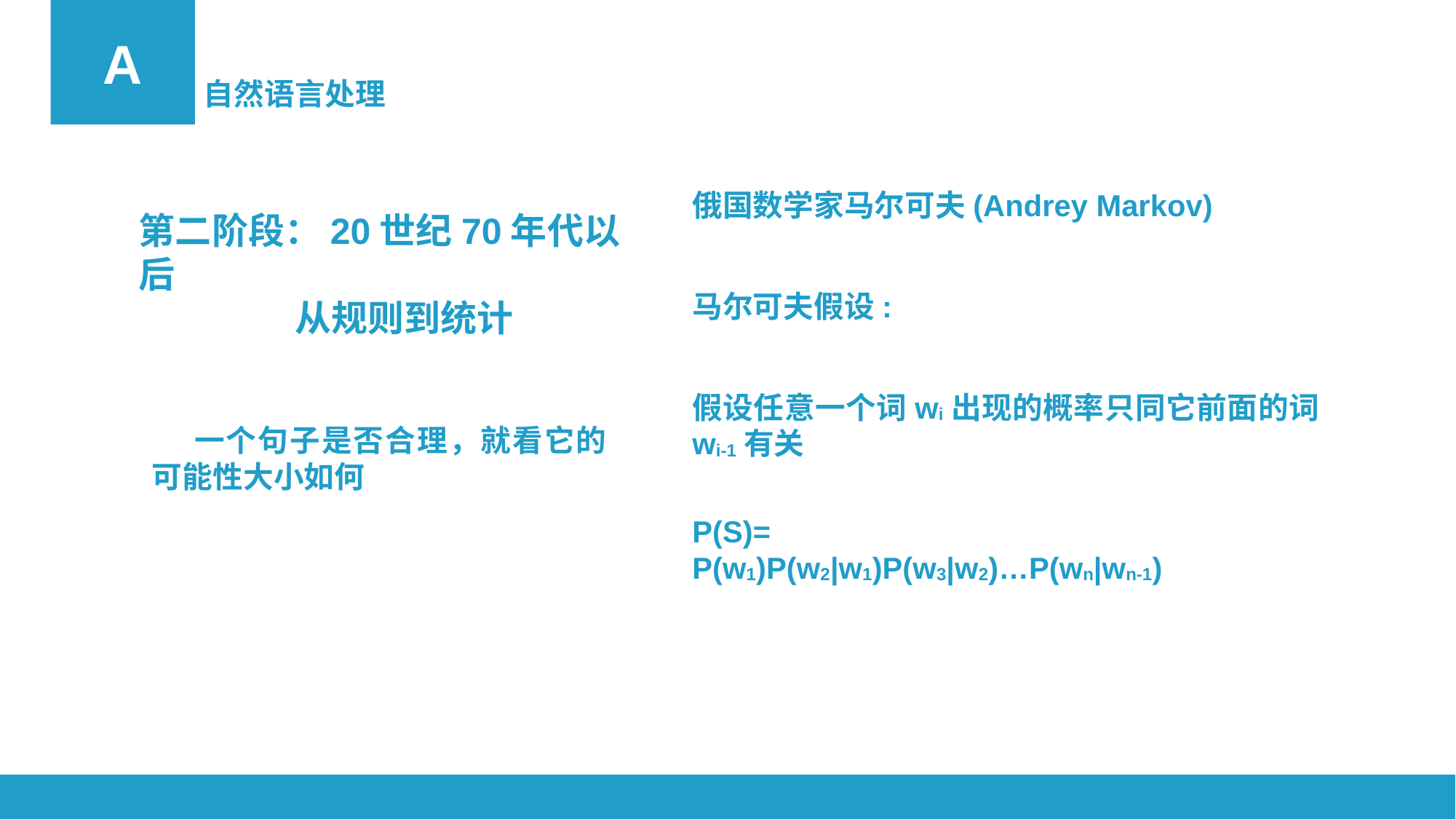

A
自然语言处理
俄国数学家马尔可夫(Andrey Markov)
第二阶段：20世纪70年代以后
                  从规则到统计
马尔可夫假设:
假设任意一个词wi出现的概率只同它前面的词wi-1有关
    一个句子是否合理，就看它的可能性大小如何
P(S)=
P(w1)P(w2|w1)P(w3|w2)…P(wn|wn-1)